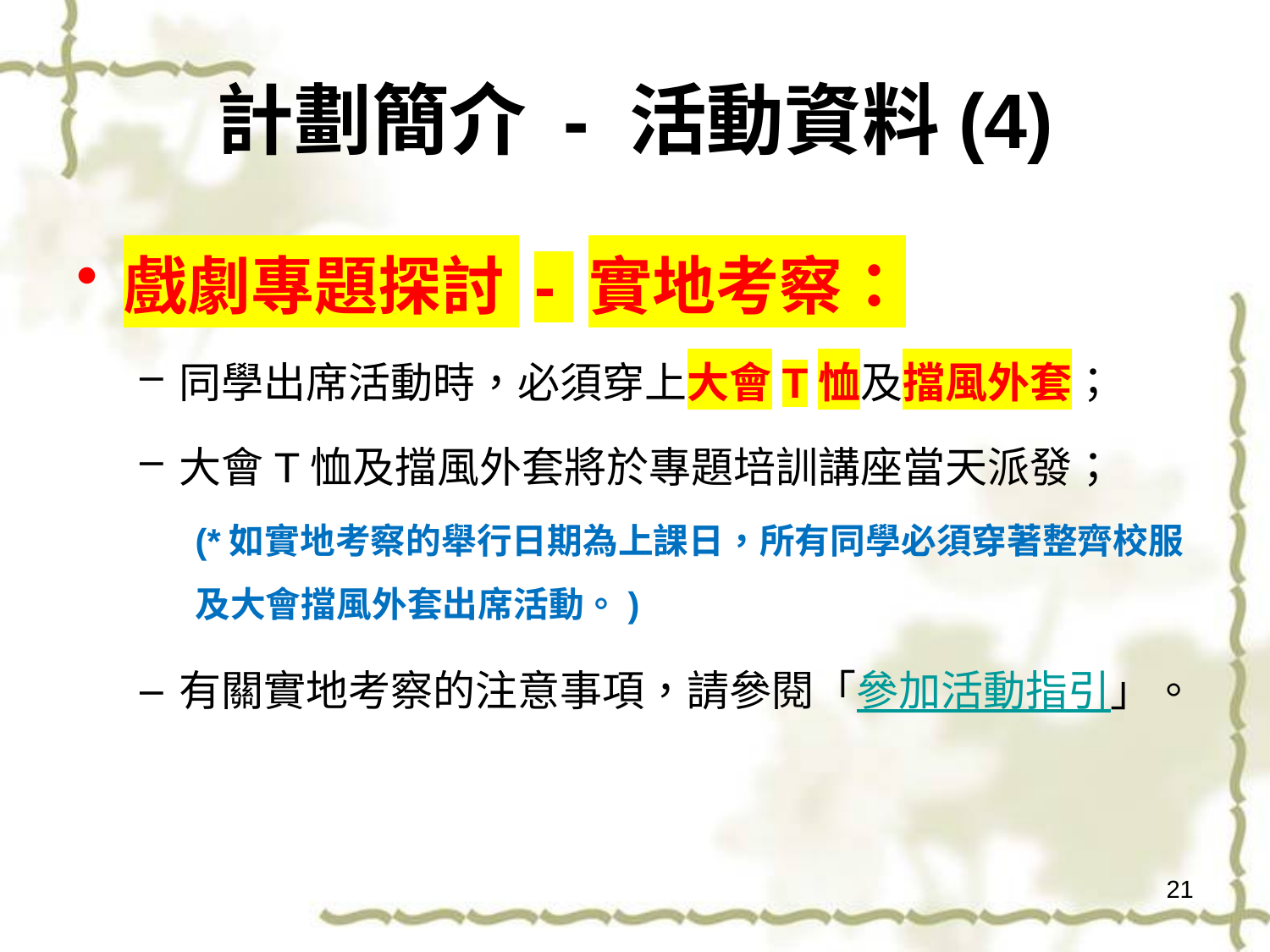

# 計劃簡介 - 活動資料(4)
戲劇專題探討 - 實地考察：
同學出席活動時，必須穿上大會T恤及擋風外套；
大會T恤及擋風外套將於專題培訓講座當天派發；
(*如實地考察的舉行日期為上課日，所有同學必須穿著整齊校服及大會擋風外套出席活動。)
有關實地考察的注意事項，請參閱「參加活動指引」。
21